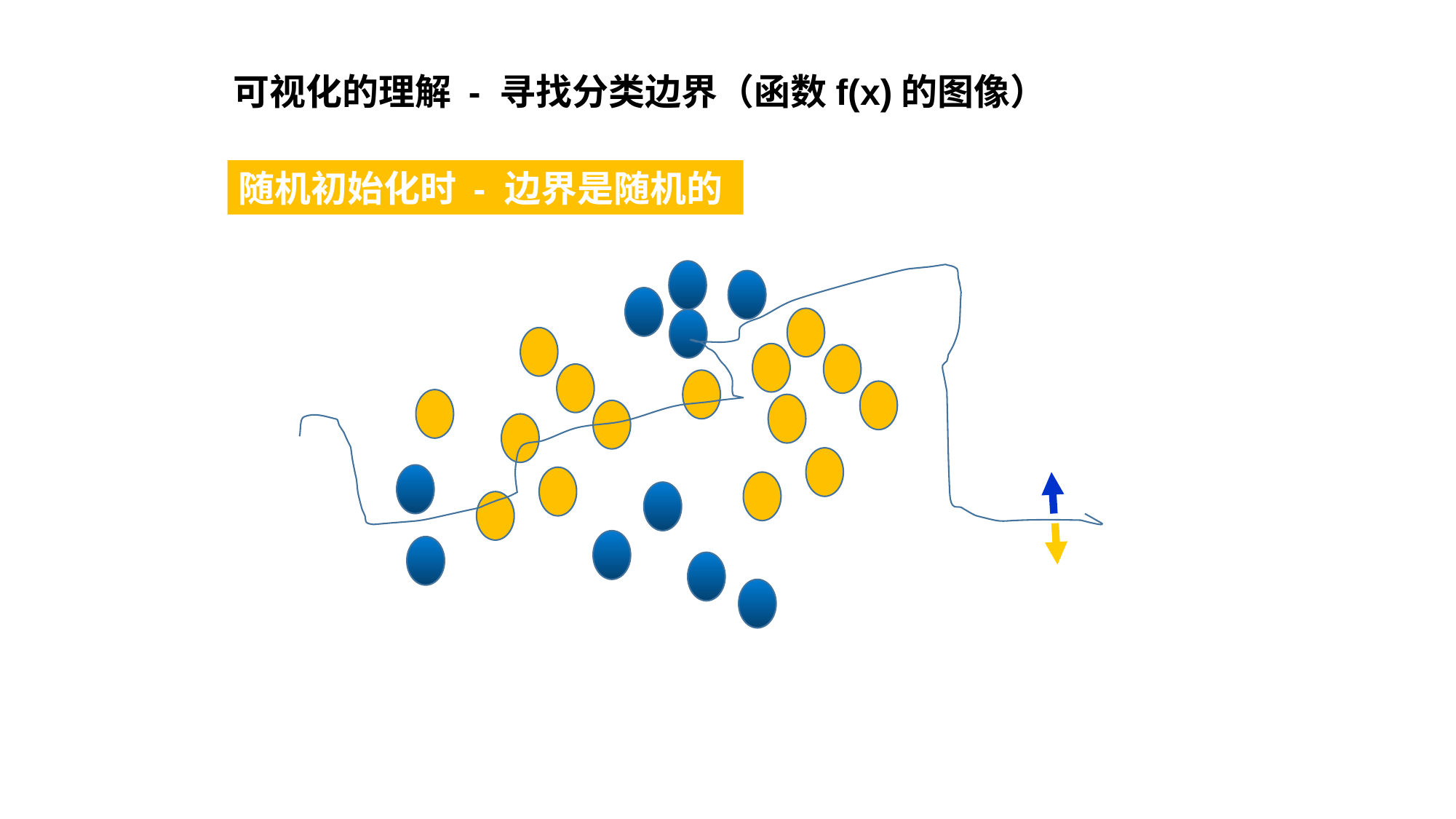

# 可视化的理解 - 寻找分类边界（函数f(x)的图像）
随机初始化时 - 边界是随机的